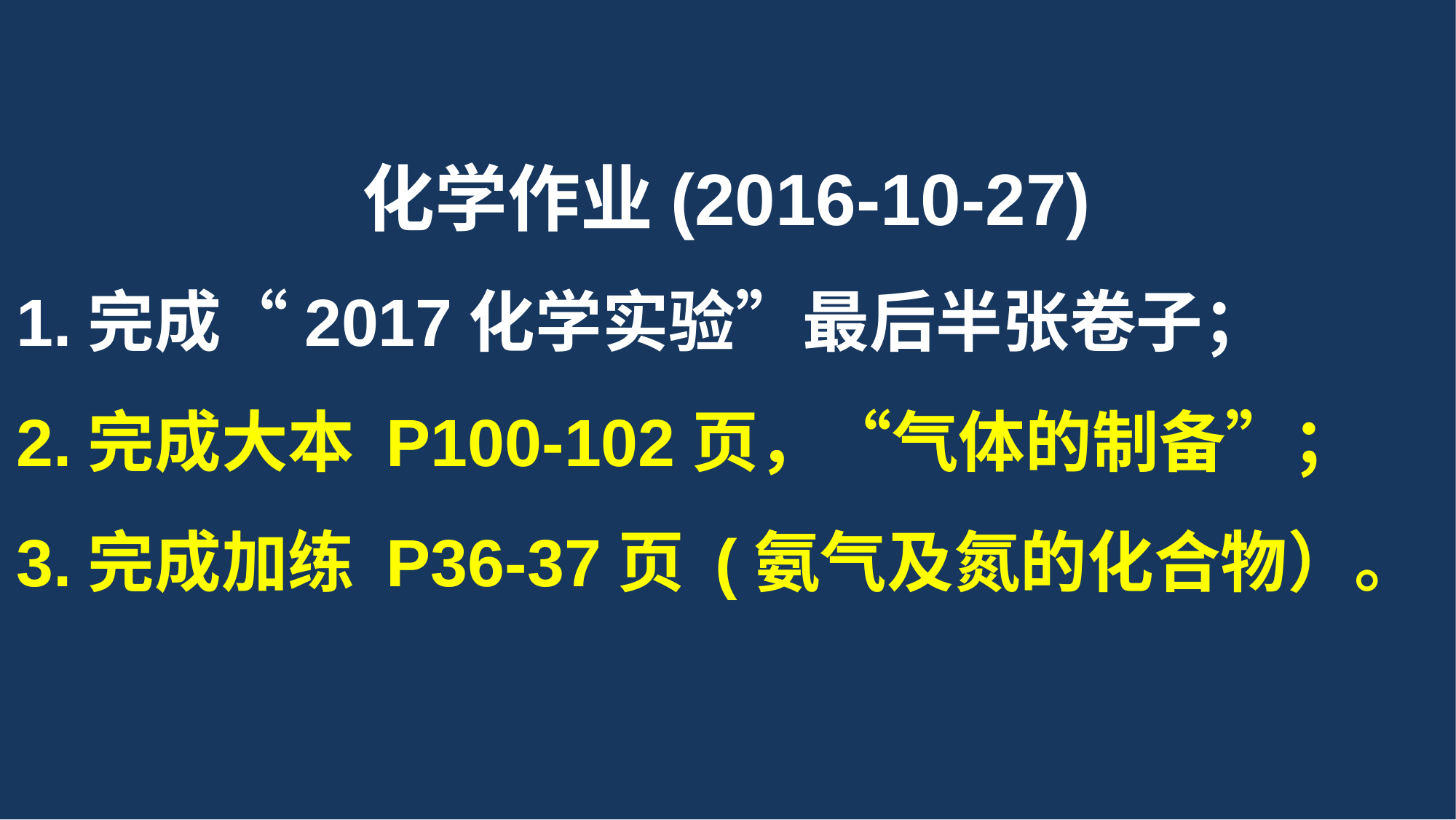

化学作业(2016-10-27)
1.完成“2017化学实验”最后半张卷子；
2.完成大本 P100-102页，“气体的制备”；
3.完成加练 P36-37页 (氨气及氮的化合物）。